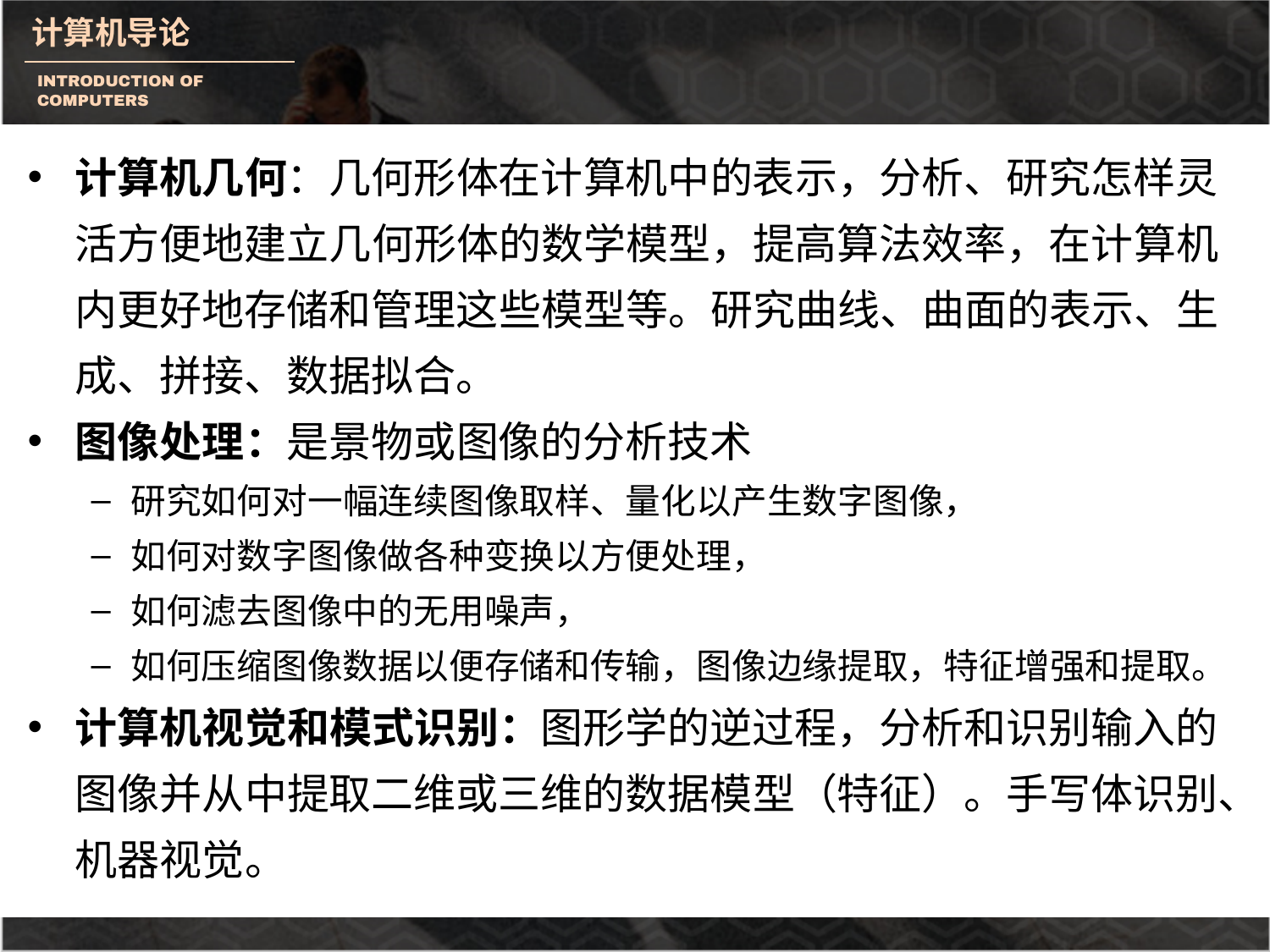

计算机几何：几何形体在计算机中的表示，分析、研究怎样灵活方便地建立几何形体的数学模型，提高算法效率，在计算机内更好地存储和管理这些模型等。研究曲线、曲面的表示、生成、拼接、数据拟合。
图像处理：是景物或图像的分析技术
研究如何对一幅连续图像取样、量化以产生数字图像，
如何对数字图像做各种变换以方便处理，
如何滤去图像中的无用噪声，
如何压缩图像数据以便存储和传输，图像边缘提取，特征增强和提取。
计算机视觉和模式识别：图形学的逆过程，分析和识别输入的图像并从中提取二维或三维的数据模型（特征）。手写体识别、机器视觉。